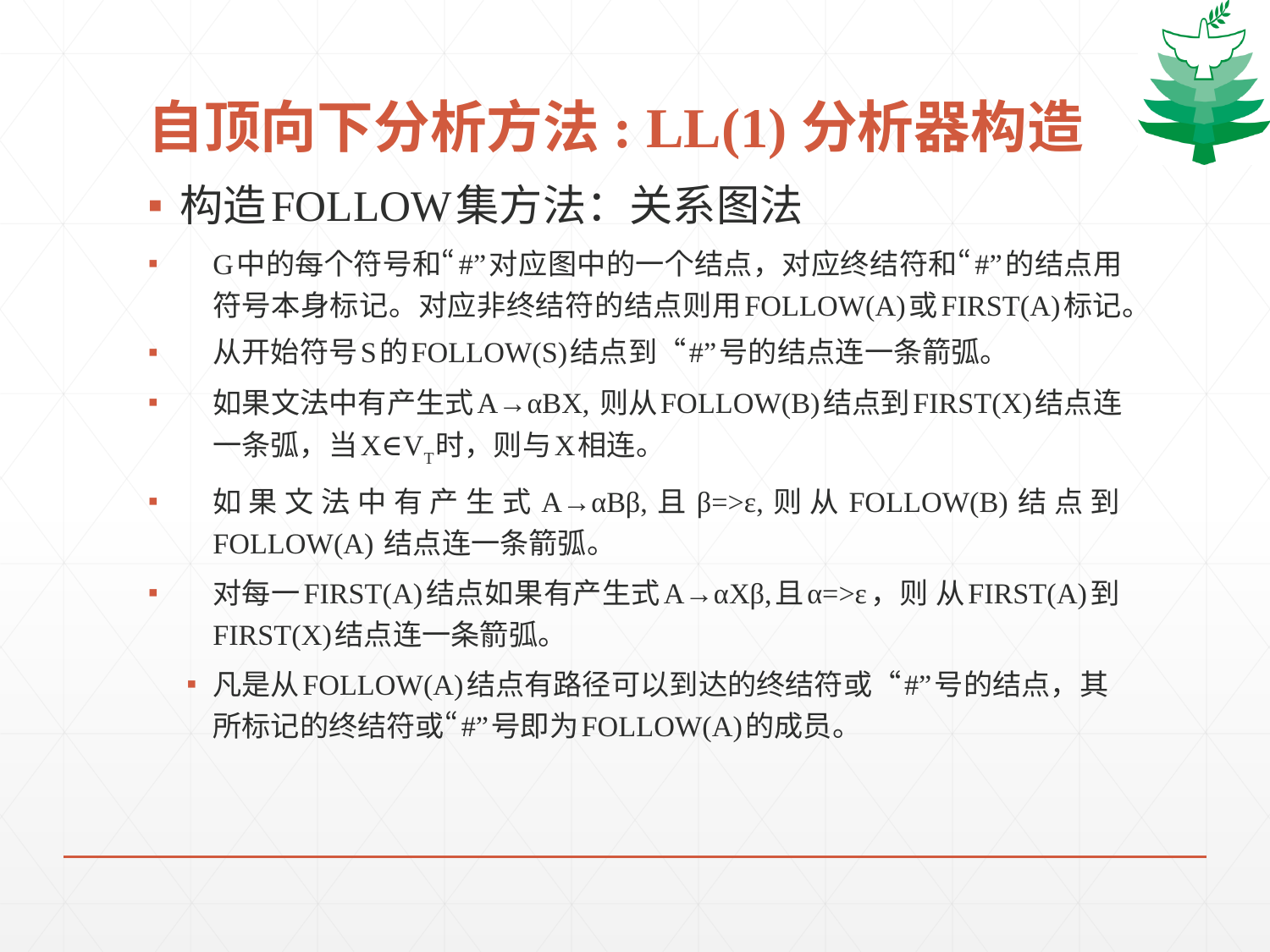

# 自顶向下分析方法: LL(1)分析器构造
构造FOLLOW集方法：关系图法
G中的每个符号和“#”对应图中的一个结点，对应终结符和“#”的结点用符号本身标记。对应非终结符的结点则用FOLLOW(A)或FIRST(A)标记。
从开始符号S的FOLLOW(S)结点到“#”号的结点连一条箭弧。
如果文法中有产生式A→αBX, 则从FOLLOW(B)结点到FIRST(X)结点连一条弧，当X∈VT时，则与X相连。
如果文法中有产生式A→αBβ,且β=>ε,则从FOLLOW(B)结点到FOLLOW(A) 结点连一条箭弧。
对每一FIRST(A)结点如果有产生式A→αXβ,且α=>ε，则 从FIRST(A)到FIRST(X)结点连一条箭弧。
凡是从FOLLOW(A)结点有路径可以到达的终结符或“#”号的结点，其所标记的终结符或“#”号即为FOLLOW(A)的成员。